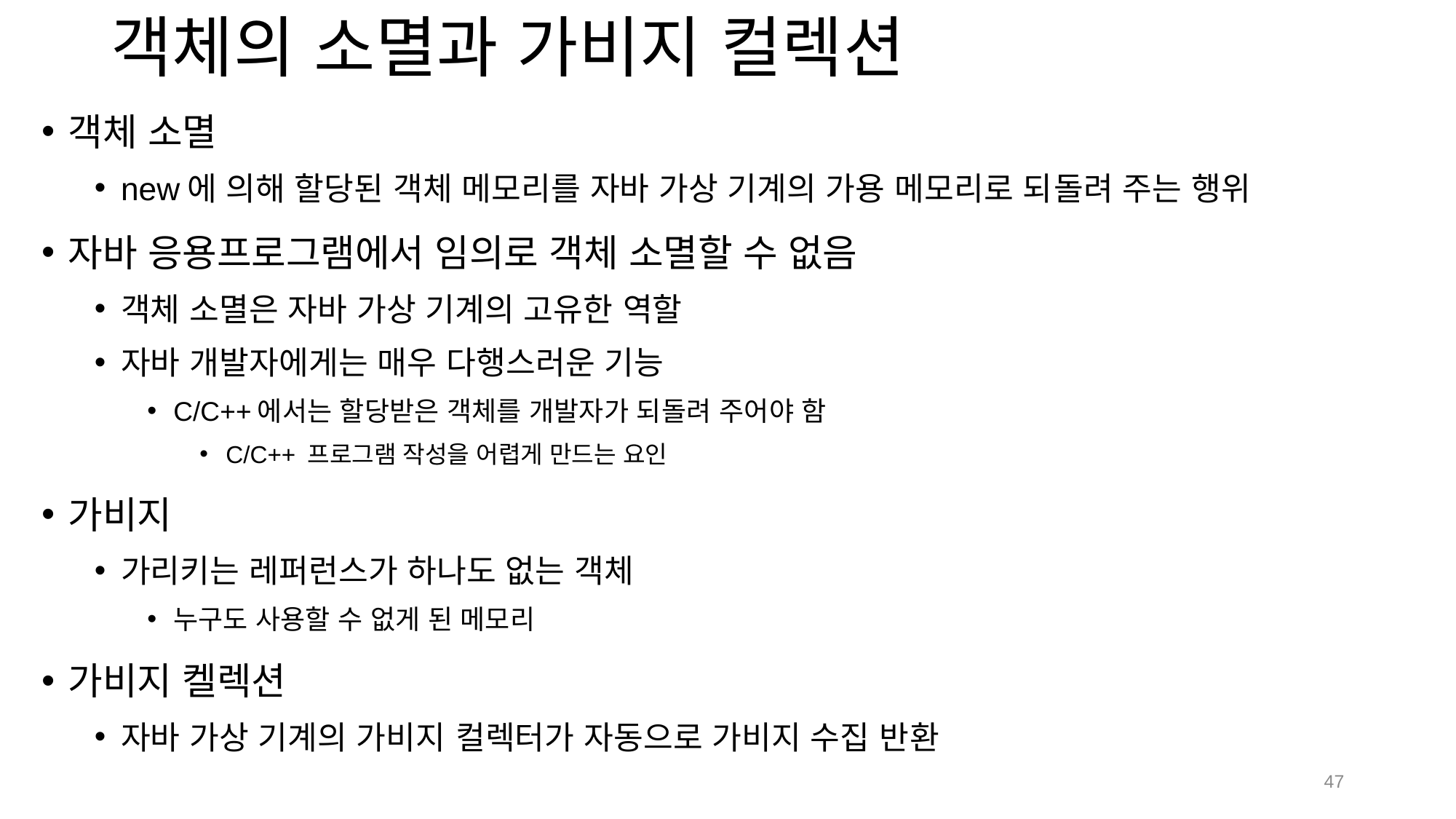

# 객체의 소멸과 가비지 컬렉션
객체 소멸
new에 의해 할당된 객체 메모리를 자바 가상 기계의 가용 메모리로 되돌려 주는 행위
자바 응용프로그램에서 임의로 객체 소멸할 수 없음
객체 소멸은 자바 가상 기계의 고유한 역할
자바 개발자에게는 매우 다행스러운 기능
C/C++에서는 할당받은 객체를 개발자가 되돌려 주어야 함
C/C++ 프로그램 작성을 어렵게 만드는 요인
가비지
가리키는 레퍼런스가 하나도 없는 객체
누구도 사용할 수 없게 된 메모리
가비지 켈렉션
자바 가상 기계의 가비지 컬렉터가 자동으로 가비지 수집 반환

47